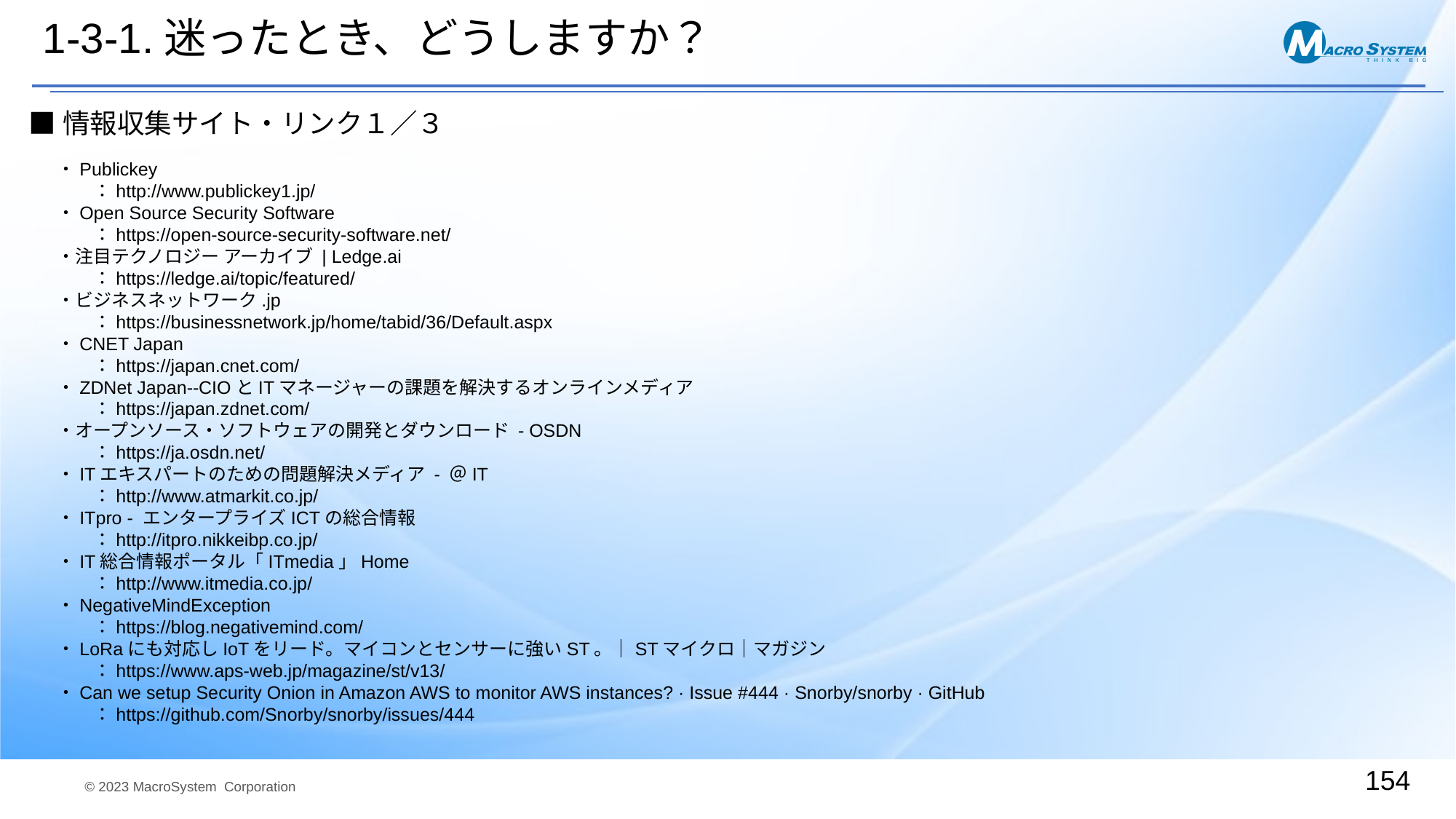

# 1-3-1.迷ったとき、どうしますか？
■情報収集サイト・リンク１／３
・Publickey
　　：http://www.publickey1.jp/
・Open Source Security Software
　　：https://open-source-security-software.net/
・注目テクノロジー アーカイブ | Ledge.ai
　　：https://ledge.ai/topic/featured/
・ビジネスネットワーク.jp
　　：https://businessnetwork.jp/home/tabid/36/Default.aspx
・CNET Japan
　　：https://japan.cnet.com/
・ZDNet Japan--CIOとITマネージャーの課題を解決するオンラインメディア
　　：https://japan.zdnet.com/
・オープンソース・ソフトウェアの開発とダウンロード - OSDN
　　：https://ja.osdn.net/
・ITエキスパートのための問題解決メディア - ＠IT
　　：http://www.atmarkit.co.jp/
・ITpro - エンタープライズICTの総合情報
　　：http://itpro.nikkeibp.co.jp/
・IT総合情報ポータル「ITmedia」Home
　　：http://www.itmedia.co.jp/
・NegativeMindException
　　：https://blog.negativemind.com/
・LoRaにも対応しIoTをリード。マイコンとセンサーに強いST。｜STマイクロ｜マガジン
　　：https://www.aps-web.jp/magazine/st/v13/
・Can we setup Security Onion in Amazon AWS to monitor AWS instances? · Issue #444 · Snorby/snorby · GitHub
　　：https://github.com/Snorby/snorby/issues/444